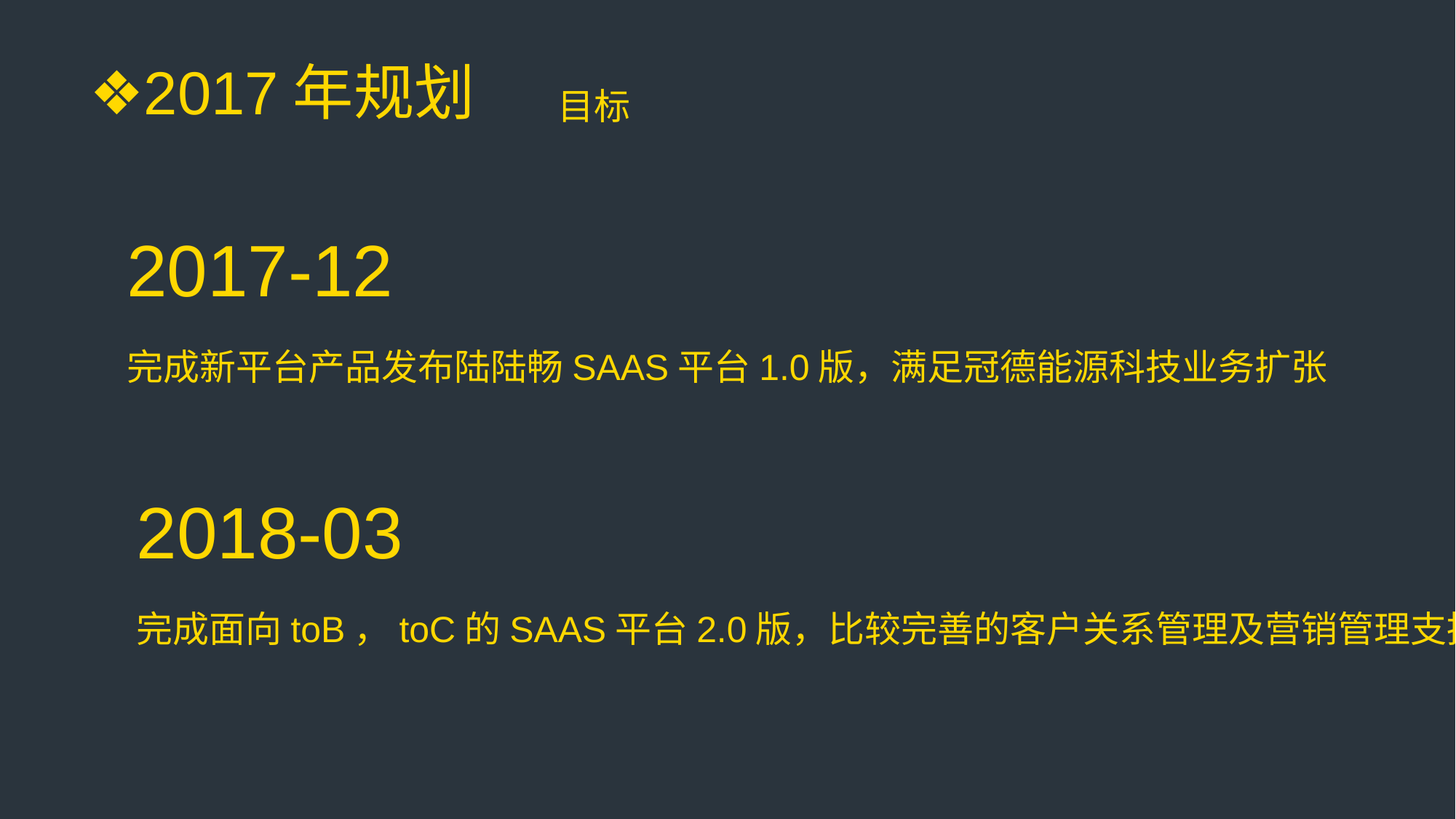

❖2017年规划
目标
2017-12

完成新平台产品发布陆陆畅SAAS平台1.0版，满足冠德能源科技业务扩张
2018-03

完成面向toB，toC的SAAS平台2.0版，比较完善的客户关系管理及营销管理支持